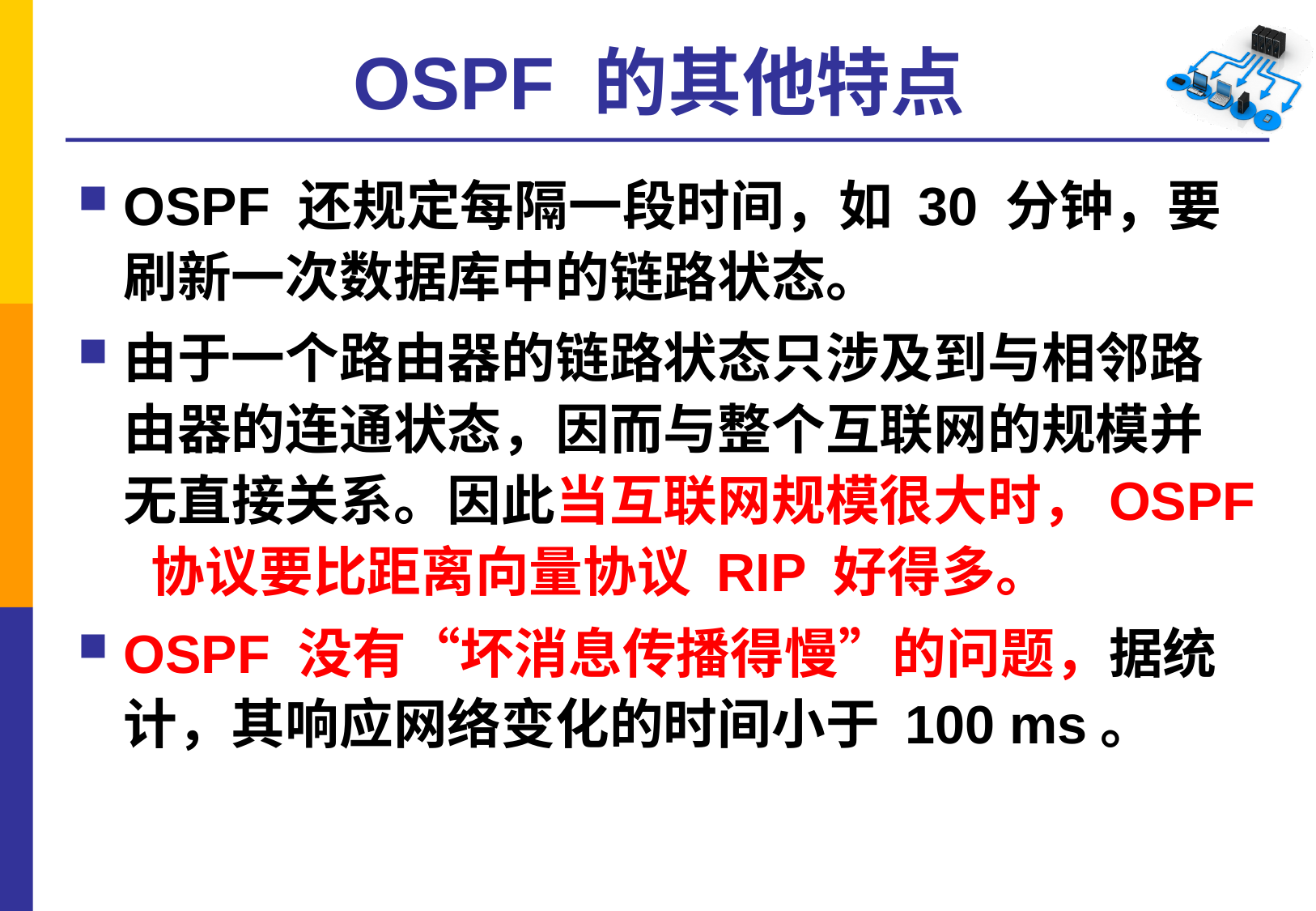

# OSPF 的其他特点
OSPF 还规定每隔一段时间，如 30 分钟，要刷新一次数据库中的链路状态。
由于一个路由器的链路状态只涉及到与相邻路由器的连通状态，因而与整个互联网的规模并无直接关系。因此当互联网规模很大时，OSPF  协议要比距离向量协议 RIP 好得多。
OSPF 没有“坏消息传播得慢”的问题，据统计，其响应网络变化的时间小于 100 ms。